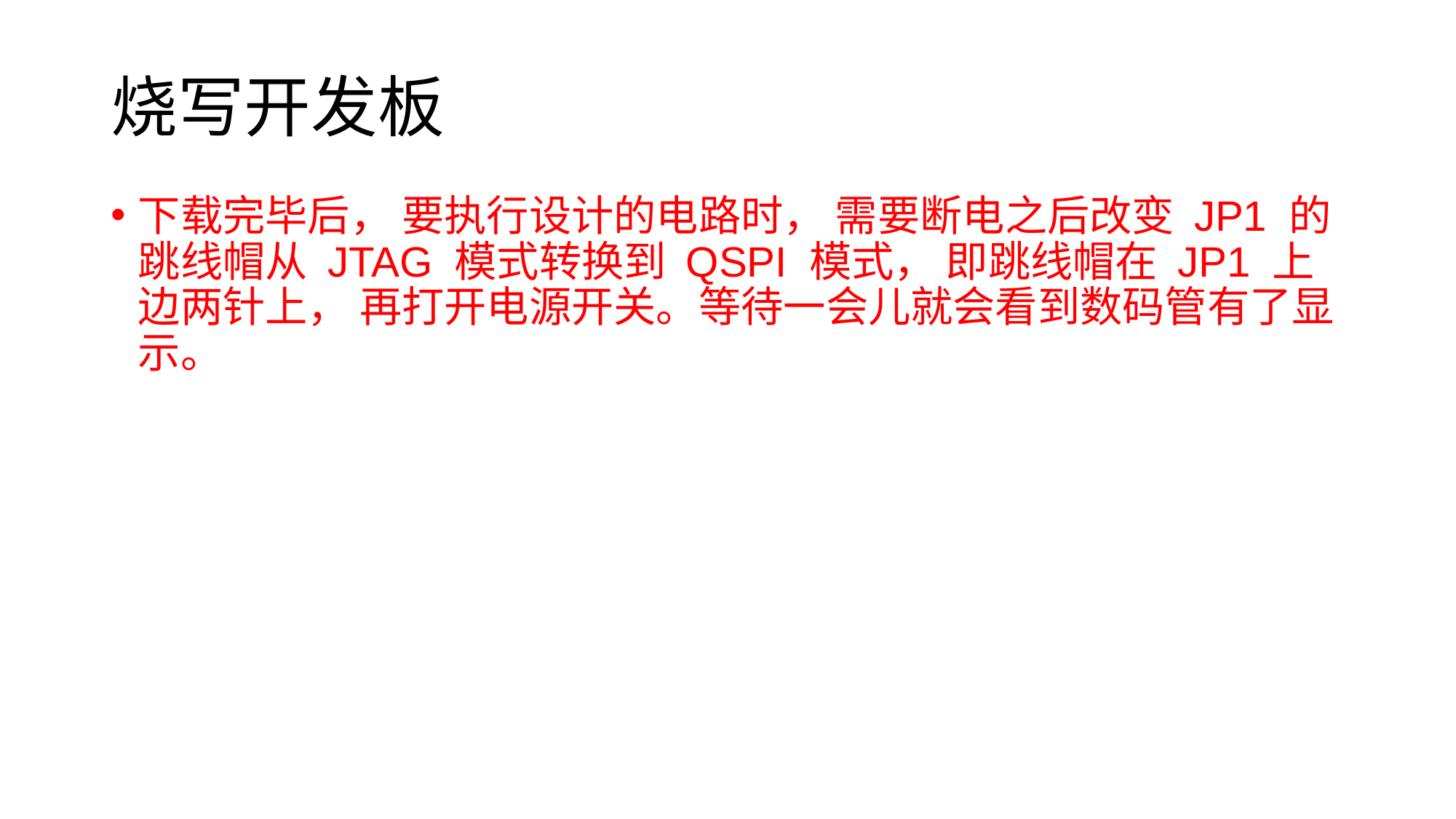

# 烧写开发板
下载完毕后， 要执行设计的电路时， 需要断电之后改变 JP1 的跳线帽从 JTAG 模式转换到 QSPI 模式， 即跳线帽在 JP1 上边两针上， 再打开电源开关。等待一会儿就会看到数码管有了显示。